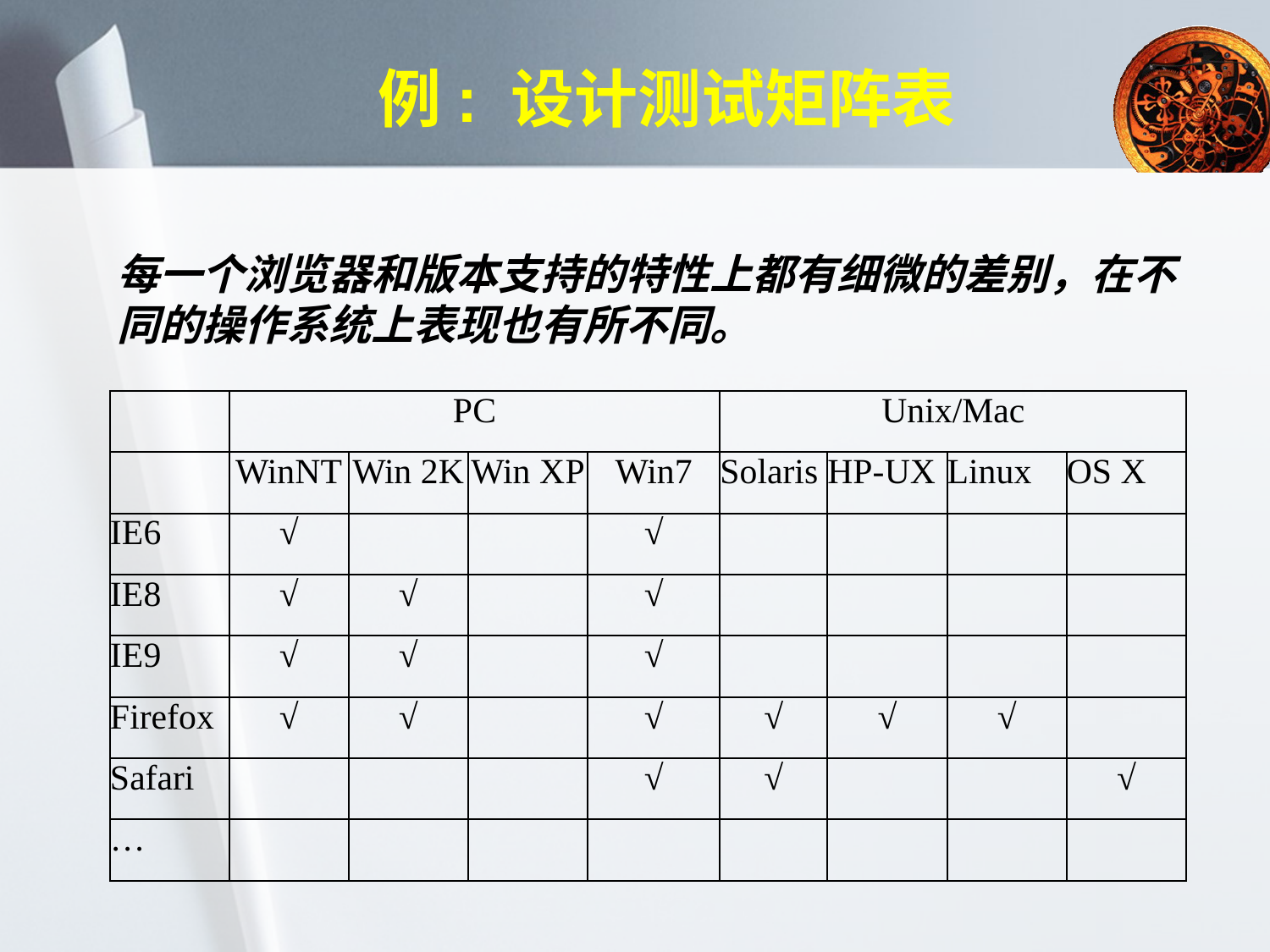

# 例: 设计测试矩阵表
每一个浏览器和版本支持的特性上都有细微的差别，在不同的操作系统上表现也有所不同。
|  | PC |  |  |  | Unix/Mac |  |  |  |
| --- | --- | --- | --- | --- | --- | --- | --- | --- |
|  | WinNT | Win 2K | Win XP | Win7 | Solaris | HP-UX | Linux | OS X |
| IE6 | √ |  |  | √ |  |  |  |  |
| IE8 | √ | √ |  | √ |  |  |  |  |
| IE9 | √ | √ |  | √ |  |  |  |  |
| Firefox | √ | √ |  | √ | √ | √ | √ |  |
| Safari |  |  |  | √ | √ |  |  | √ |
| … |  |  |  |  |  |  |  |  |